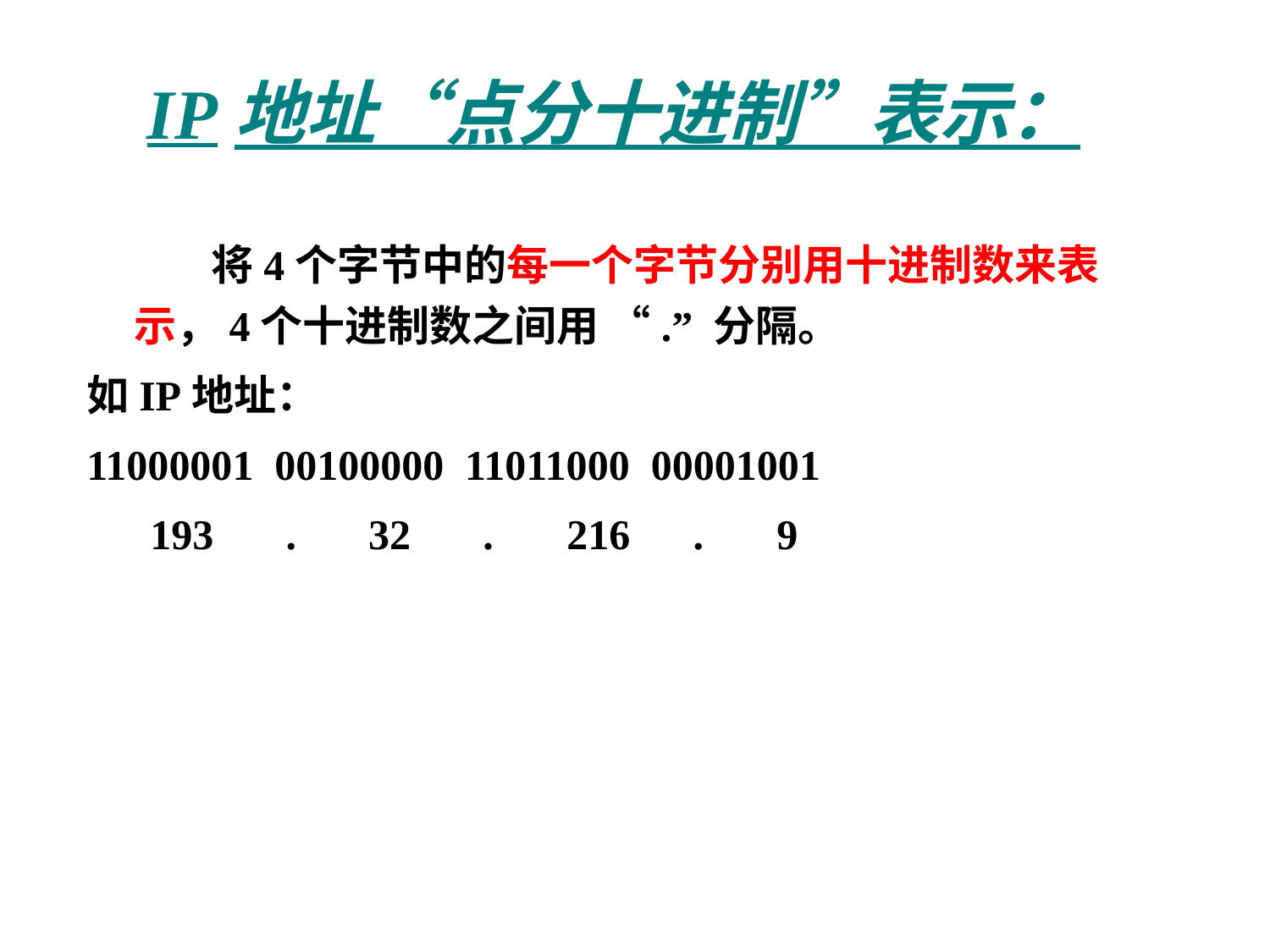

# IP地址“点分十进制”表示：
            将4个字节中的每一个字节分别用十进制数来表示，4个十进制数之间用 “.” 分隔。
如IP地址：
11000001  00100000  11011000  00001001
      193　 .　 32　 . 　216　. 　9
88